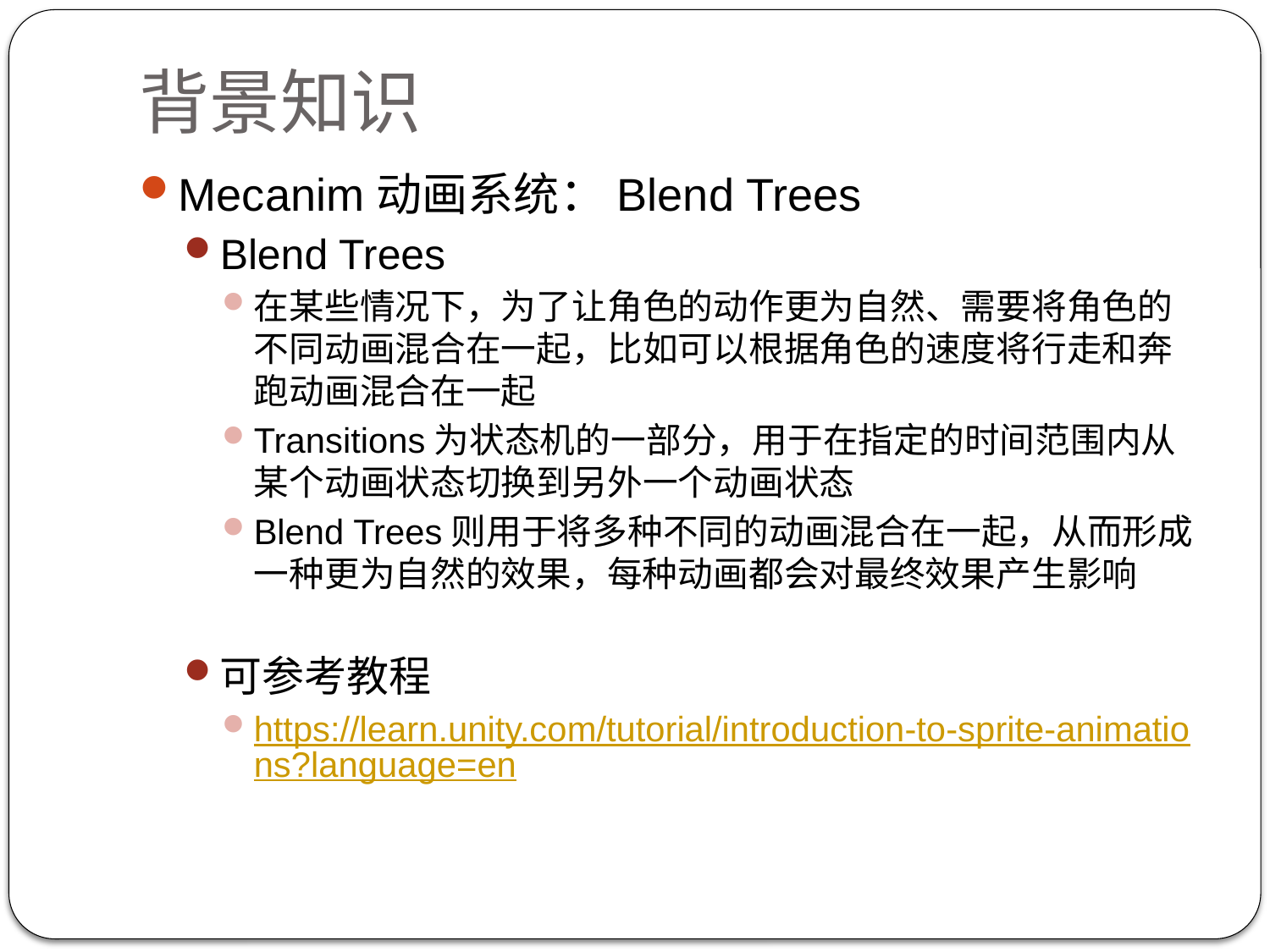

# 背景知识
Mecanim动画系统：Blend Trees
Blend Trees
在某些情况下，为了让角色的动作更为自然、需要将角色的不同动画混合在一起，比如可以根据角色的速度将行走和奔跑动画混合在一起
Transitions为状态机的一部分，用于在指定的时间范围内从某个动画状态切换到另外一个动画状态
Blend Trees则用于将多种不同的动画混合在一起，从而形成一种更为自然的效果，每种动画都会对最终效果产生影响

可参考教程
https://learn.unity.com/tutorial/introduction-to-sprite-animations?language=en